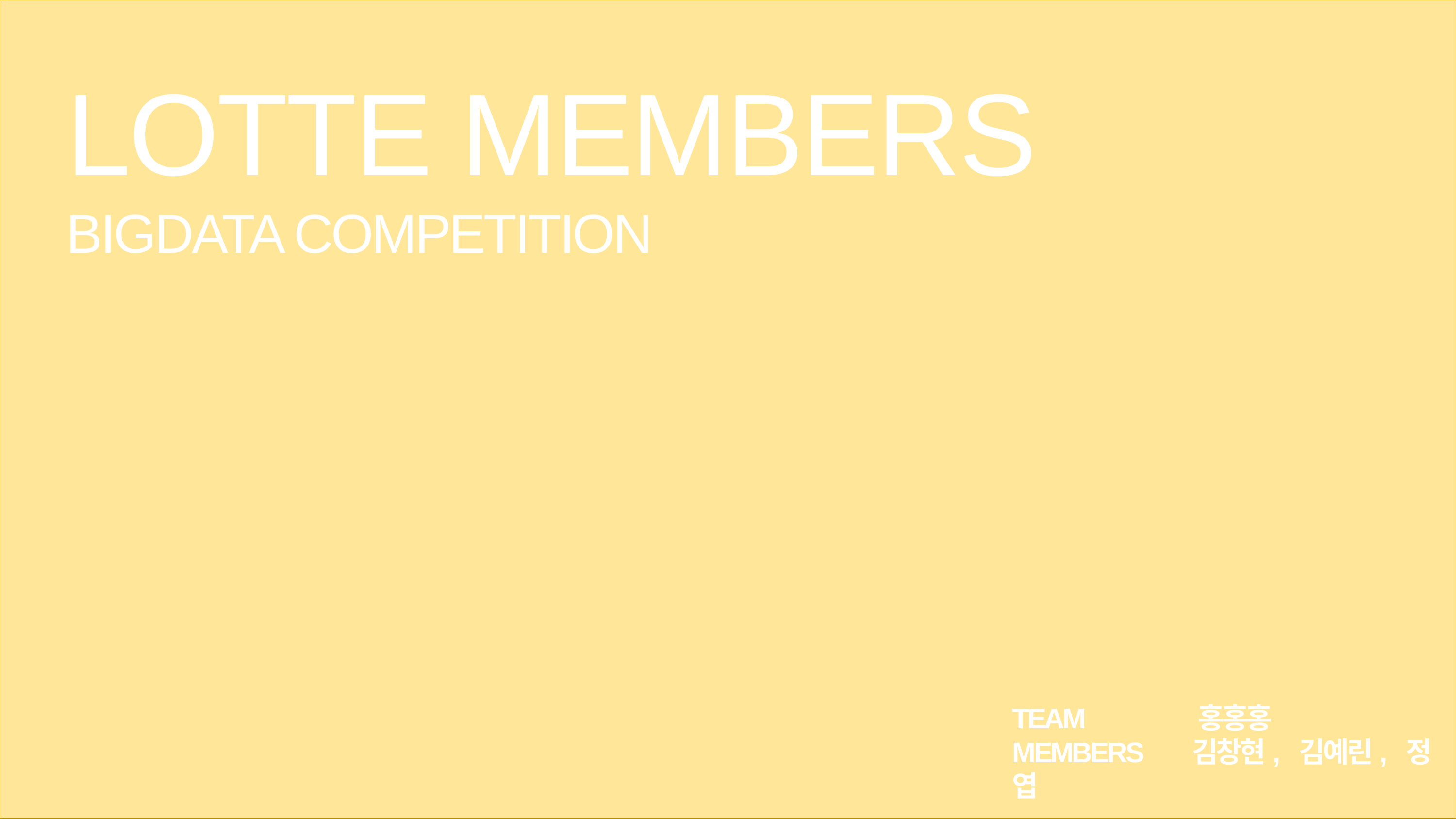

LOTTE MEMBERS
BIGDATA COMPETITION
TEAM                  홍홍홍
MEMBERS       김창현,  김예린,  정 엽